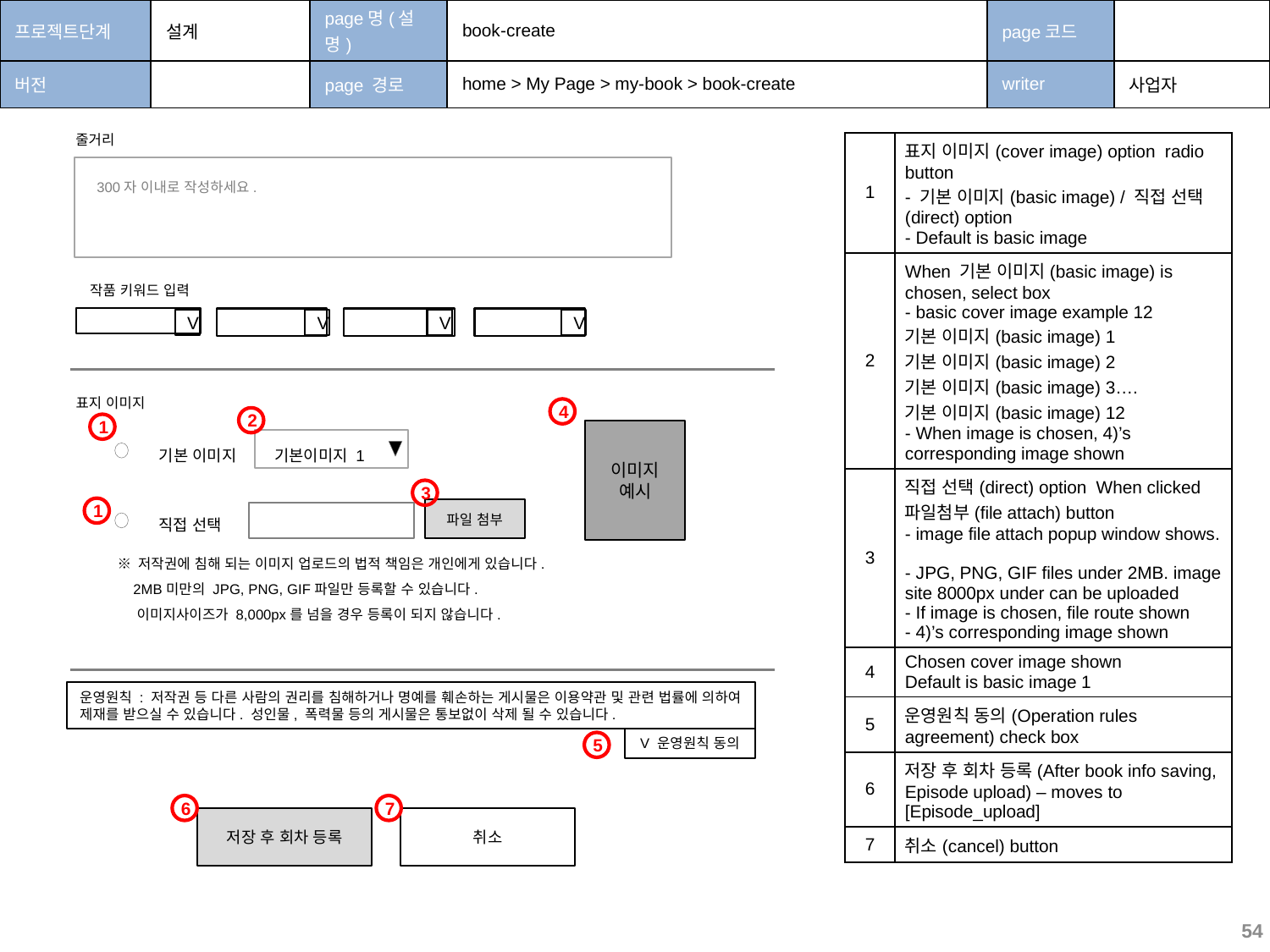

| 프로젝트단계 | 설계 | page명(설명) | book-create | page코드 |  |
| --- | --- | --- | --- | --- | --- |
| 버전 |  | page 경로 | home > My Page > my-book > book-create | writer | 사업자 |
줄거리
| 1 | 표지 이미지(cover image) option radio button - 기본 이미지(basic image) / 직접 선택(direct) option - Default is basic image |
| --- | --- |
| 2 | When 기본 이미지(basic image) is chosen, select box - basic cover image example 12 기본 이미지(basic image) 1 기본 이미지(basic image) 2 기본 이미지(basic image) 3…. 기본 이미지(basic image) 12 - When image is chosen, 4)’s corresponding image shown |
| 3 | 직접 선택(direct) option When clicked 파일첨부(file attach) button - image file attach popup window shows. - JPG, PNG, GIF files under 2MB. image site 8000px under can be uploaded - If image is chosen, file route shown - 4)’s corresponding image shown |
| 4 | Chosen cover image shown Default is basic image 1 |
| 5 | 운영원칙 동의(Operation rules agreement) check box |
| 6 | 저장 후 회차 등록(After book info saving, Episode upload) – moves to [Episode\_upload] |
| 7 | 취소(cancel) button |

300자 이내로 작성하세요.
작품 키워드 입력

V
V
V
V
표지 이미지
4
2
1
이미지
예시
기본 이미지

기본이미지 1

3
1
직접 선택
파일 첨부

※ 저작권에 침해 되는 이미지 업로드의 법적 책임은 개인에게 있습니다.
    2MB미만의 JPG, PNG, GIF파일만 등록할 수 있습니다.
    이미지사이즈가 8,000px를 넘을 경우 등록이 되지 않습니다.
운영원칙 : 저작권 등 다른 사람의 권리를 침해하거나 명예를 훼손하는 게시물은 이용약관 및 관련 법률에 의하여 제재를 받으실 수 있습니다. 성인물, 폭력물 등의 게시물은 통보없이 삭제 될 수 있습니다.
V 운영원칙 동의
5
6
7
저장 후 회차 등록
취소
54